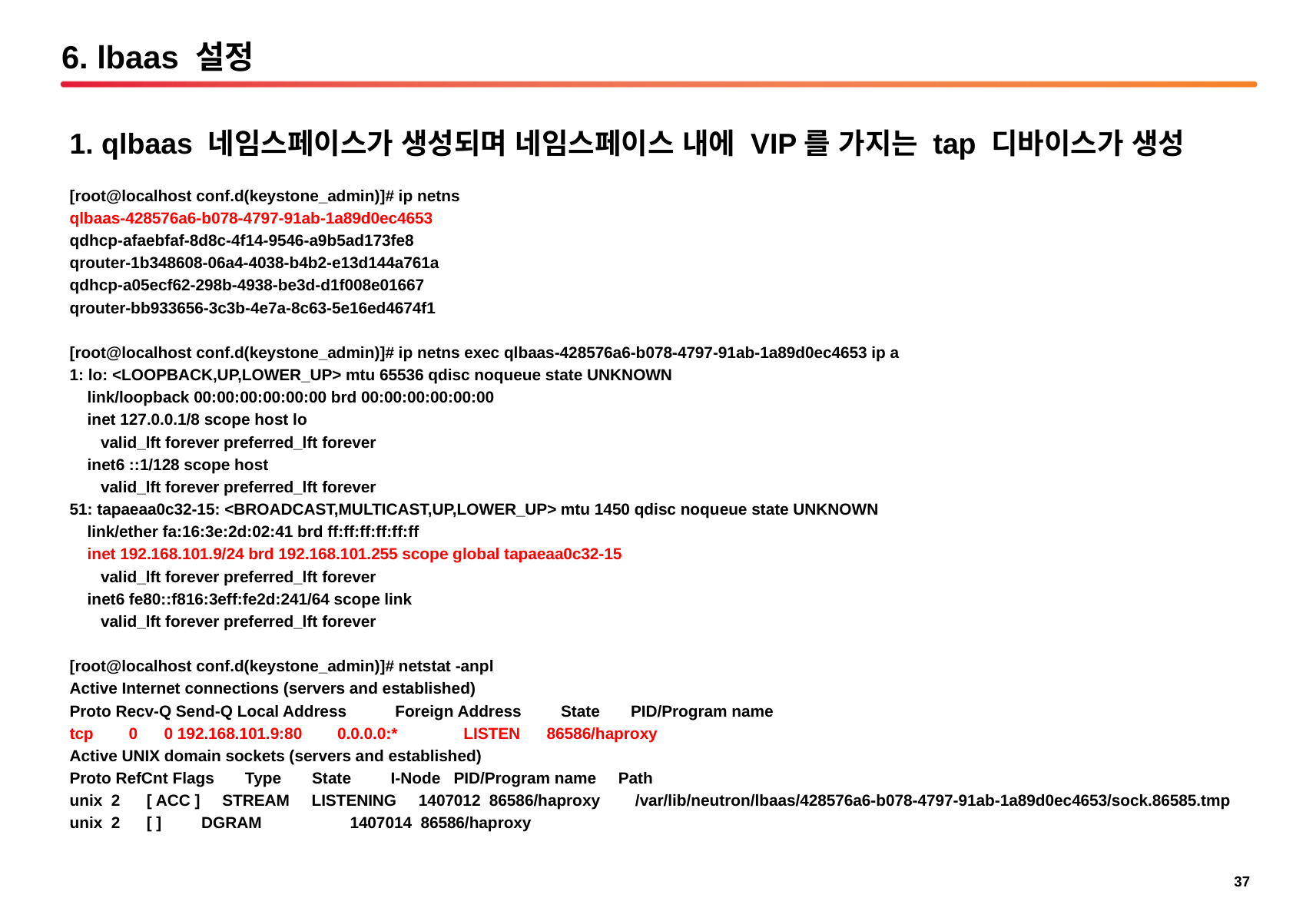

# 6. lbaas 설정

1. qlbaas 네임스페이스가 생성되며 네임스페이스 내에 VIP를 가지는 tap 디바이스가 생성

[root@localhost conf.d(keystone_admin)]# ip netns
qlbaas-428576a6-b078-4797-91ab-1a89d0ec4653
qdhcp-afaebfaf-8d8c-4f14-9546-a9b5ad173fe8
qrouter-1b348608-06a4-4038-b4b2-e13d144a761a
qdhcp-a05ecf62-298b-4938-be3d-d1f008e01667
qrouter-bb933656-3c3b-4e7a-8c63-5e16ed4674f1

[root@localhost conf.d(keystone_admin)]# ip netns exec qlbaas-428576a6-b078-4797-91ab-1a89d0ec4653 ip a
1: lo: <LOOPBACK,UP,LOWER_UP> mtu 65536 qdisc noqueue state UNKNOWN
    link/loopback 00:00:00:00:00:00 brd 00:00:00:00:00:00
    inet 127.0.0.1/8 scope host lo
       valid_lft forever preferred_lft forever
    inet6 ::1/128 scope host
       valid_lft forever preferred_lft forever
51: tapaeaa0c32-15: <BROADCAST,MULTICAST,UP,LOWER_UP> mtu 1450 qdisc noqueue state UNKNOWN
    link/ether fa:16:3e:2d:02:41 brd ff:ff:ff:ff:ff:ff
    inet 192.168.101.9/24 brd 192.168.101.255 scope global tapaeaa0c32-15
       valid_lft forever preferred_lft forever
    inet6 fe80::f816:3eff:fe2d:241/64 scope link
       valid_lft forever preferred_lft forever

[root@localhost conf.d(keystone_admin)]# netstat -anpl
Active Internet connections (servers and established)
Proto Recv-Q Send-Q Local Address           Foreign Address         State       PID/Program name
tcp        0      0 192.168.101.9:80        0.0.0.0:*               LISTEN      86586/haproxy
Active UNIX domain sockets (servers and established)
Proto RefCnt Flags       Type       State         I-Node   PID/Program name     Path
unix  2      [ ACC ]     STREAM     LISTENING     1407012  86586/haproxy        /var/lib/neutron/lbaas/428576a6-b078-4797-91ab-1a89d0ec4653/sock.86585.tmp
unix  2      [ ]         DGRAM                    1407014  86586/haproxy